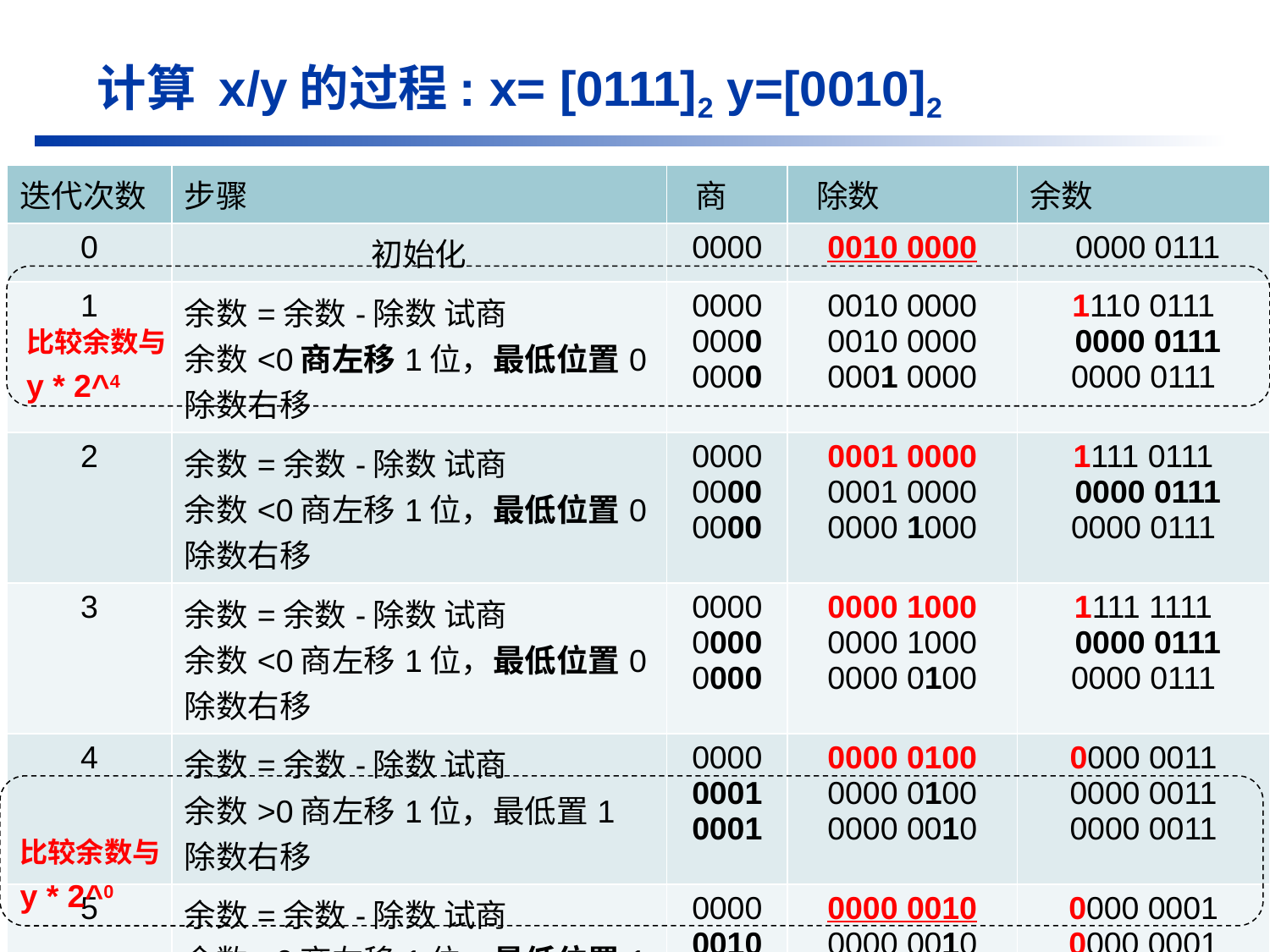

# 计算 x/y的过程: x= [0111]2 y=[0010]2
| 迭代次数 | 步骤 | 商 | 除数 | 余数 |
| --- | --- | --- | --- | --- |
| 0 | 初始化 | 0000 | 0010 0000 | 0000 0111 |
| 1 | 余数=余数-除数 试商 余数<0商左移1位，最低位置0 除数右移 | 0000 0000 0000 | 0010 0000 0010 0000 0001 0000 | 1110 0111 0000 0111 0000 0111 |
| 2 | 余数=余数-除数 试商 余数<0商左移1位，最低位置0 除数右移 | 0000 0000 0000 | 0001 0000 0001 0000 0000 1000 | 1111 0111 0000 0111 0000 0111 |
| 3 | 余数=余数-除数 试商 余数<0商左移1位，最低位置0 除数右移 | 0000 0000 0000 | 0000 1000 0000 1000 0000 0100 | 1111 1111 0000 0111 0000 0111 |
| 4 | 余数=余数-除数 试商 余数>0商左移1位，最低置1 除数右移 | 0000 0001 0001 | 0000 0100 0000 0100 0000 0010 | 0000 0011 0000 0011 0000 0011 |
| 5 | 余数=余数-除数 试商 余数>0商左移1位，最低位置1 除数右移 | 0000 0010 0011 | 0000 0010 0000 0010 0000 0001 | 0000 0001 0000 0001 0000 0001 |

比较余数与
y * 2^4

比较余数与
y * 2^0